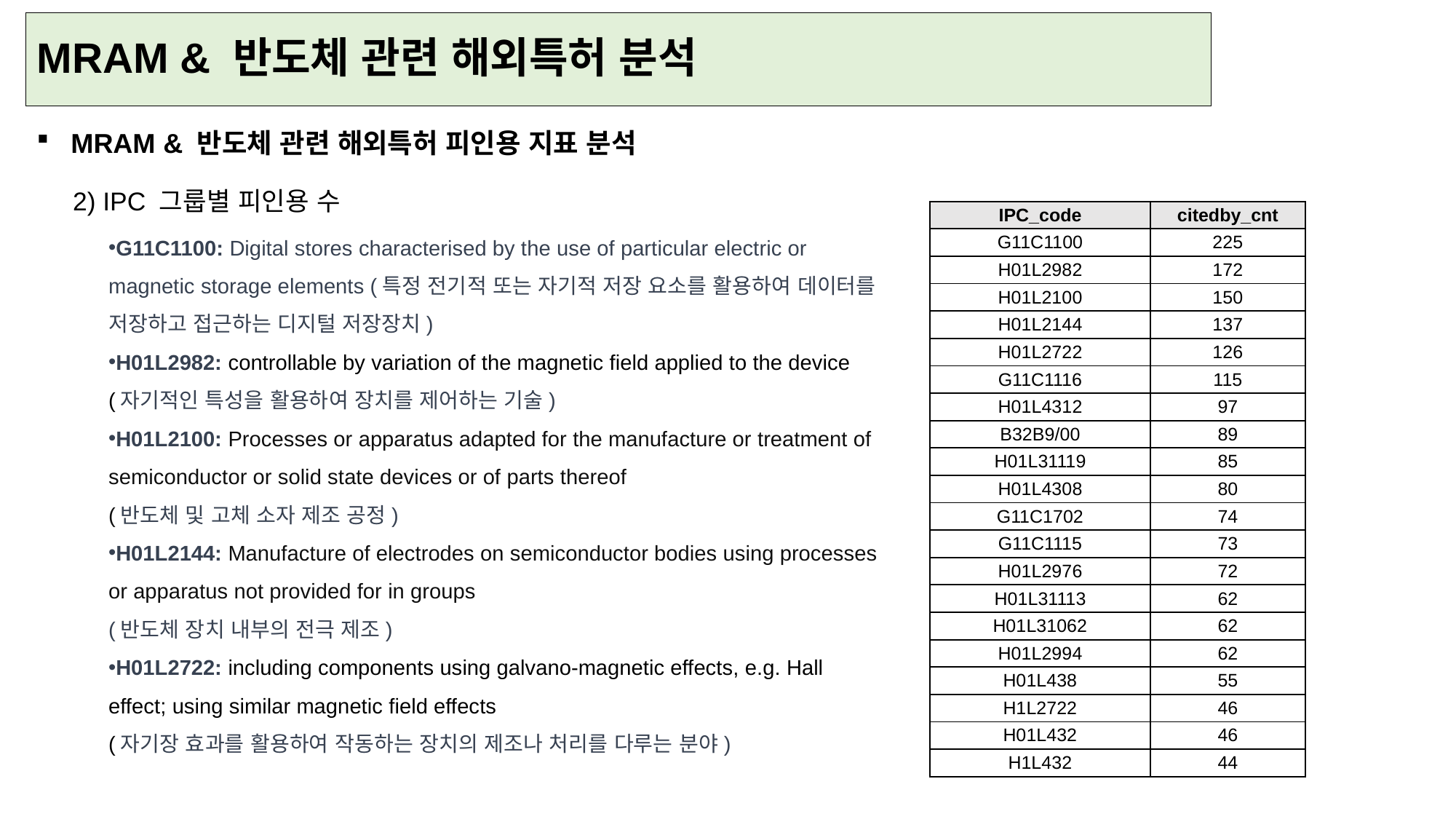

# MRAM & 반도체 관련 해외특허 분석
MRAM & 반도체 관련 해외특허 피인용 지표 분석
2) IPC 그룹별 피인용 수
| IPC\_code | citedby\_cnt |
| --- | --- |
| G11C1100 | 225 |
| H01L2982 | 172 |
| H01L2100 | 150 |
| H01L2144 | 137 |
| H01L2722 | 126 |
| G11C1116 | 115 |
| H01L4312 | 97 |
| B32B9/00 | 89 |
| H01L31119 | 85 |
| H01L4308 | 80 |
| G11C1702 | 74 |
| G11C1115 | 73 |
| H01L2976 | 72 |
| H01L31113 | 62 |
| H01L31062 | 62 |
| H01L2994 | 62 |
| H01L438 | 55 |
| H1L2722 | 46 |
| H01L432 | 46 |
| H1L432 | 44 |
G11C1100: Digital stores characterised by the use of particular electric or magnetic storage elements (특정 전기적 또는 자기적 저장 요소를 활용하여 데이터를 저장하고 접근하는 디지털 저장장치)
H01L2982: controllable by variation of the magnetic field applied to the device (자기적인 특성을 활용하여 장치를 제어하는 기술)
H01L2100: Processes or apparatus adapted for the manufacture or treatment of semiconductor or solid state devices or of parts thereof
(반도체 및 고체 소자 제조 공정)
H01L2144: Manufacture of electrodes on semiconductor bodies using processes or apparatus not provided for in groups
(반도체 장치 내부의 전극 제조)
H01L2722: including components using galvano-magnetic effects, e.g. Hall effect; using similar magnetic field effects
(자기장 효과를 활용하여 작동하는 장치의 제조나 처리를 다루는 분야)